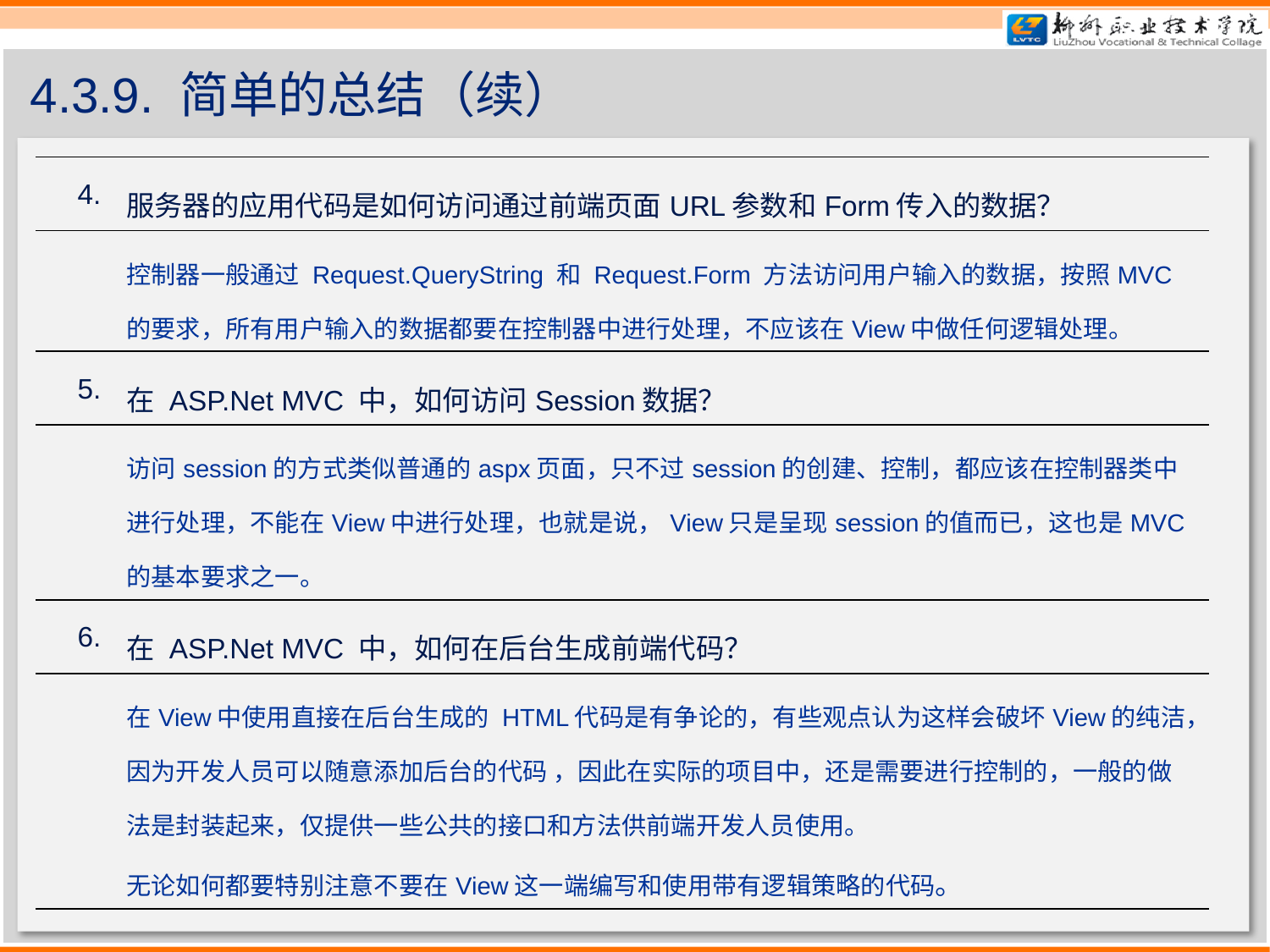

# 4.3.9. 简单的总结（续）
| 4. | 服务器的应用代码是如何访问通过前端页面URL参数和Form传入的数据？ |
| --- | --- |
|  | 控制器一般通过 Request.QueryString 和 Request.Form 方法访问用户输入的数据，按照MVC的要求，所有用户输入的数据都要在控制器中进行处理，不应该在View中做任何逻辑处理。 |
| 5. | 在 ASP.Net MVC 中，如何访问Session数据？ |
|  | 访问session的方式类似普通的aspx页面，只不过session的创建、控制，都应该在控制器类中进行处理，不能在View中进行处理，也就是说，View只是呈现session的值而已，这也是MVC的基本要求之一。 |
| 6. | 在 ASP.Net MVC 中，如何在后台生成前端代码？ |
|  | 在View中使用直接在后台生成的 HTML代码是有争论的，有些观点认为这样会破坏View的纯洁，因为开发人员可以随意添加后台的代码 ，因此在实际的项目中，还是需要进行控制的，一般的做法是封装起来，仅提供一些公共的接口和方法供前端开发人员使用。 无论如何都要特别注意不要在View这一端编写和使用带有逻辑策略的代码。 |